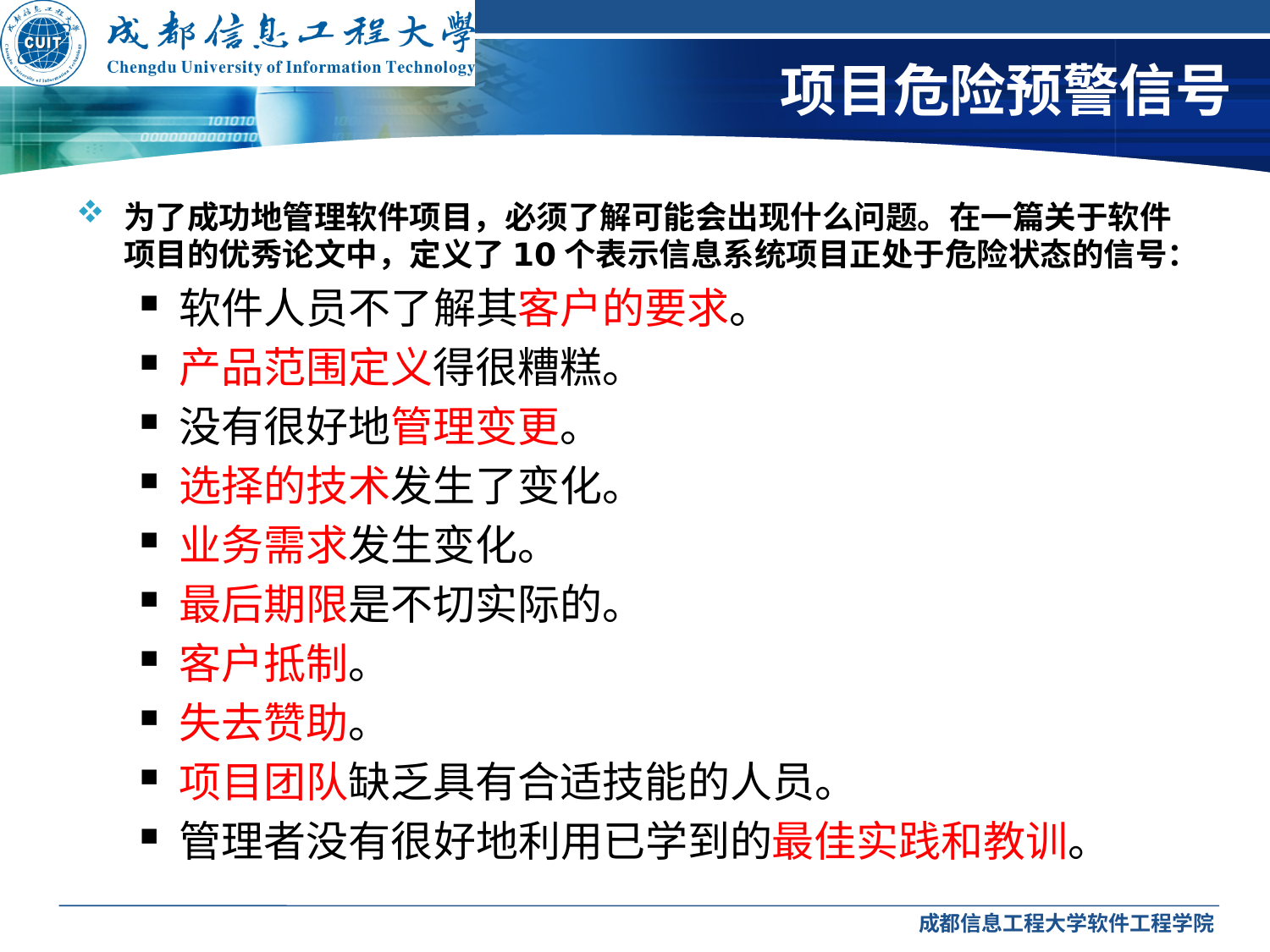

# 项目危险预警信号
为了成功地管理软件项目，必须了解可能会出现什么问题。在一篇关于软件项目的优秀论文中，定义了10个表示信息系统项目正处于危险状态的信号：
软件人员不了解其客户的要求。
产品范围定义得很糟糕。
没有很好地管理变更。
选择的技术发生了变化。
业务需求发生变化。
最后期限是不切实际的。
客户抵制。
失去赞助。
项目团队缺乏具有合适技能的人员。
管理者没有很好地利用已学到的最佳实践和教训。

成都信息工程大学软件工程学院